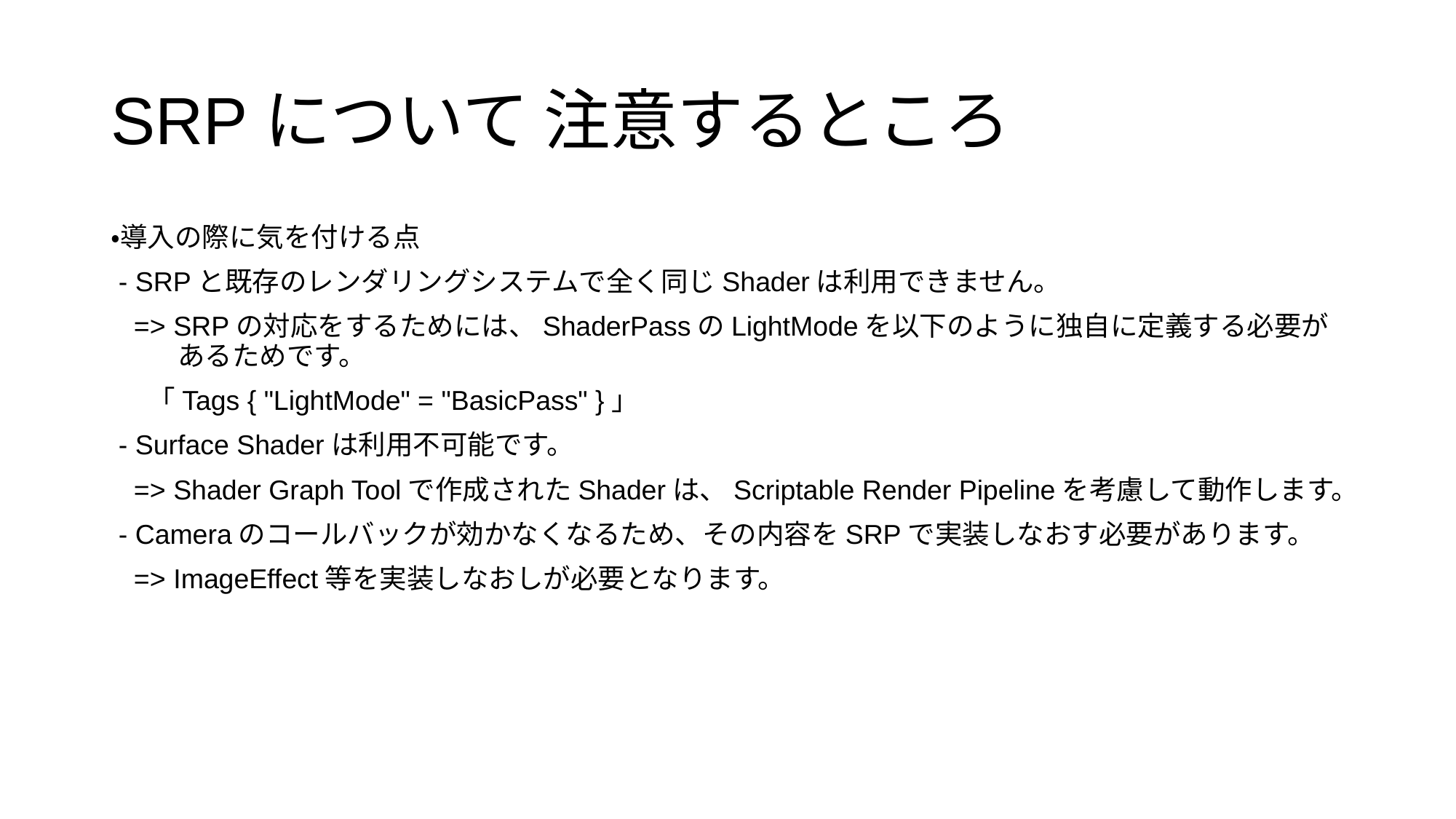

# SRPについて 注意するところ
・導入の際に気を付ける点
 - SRPと既存のレンダリングシステムで全く同じShaderは利用できません。
   => SRPの対応をするためには、ShaderPassのLightModeを以下のように独自に定義する必要が
　　  あるためです。
     「Tags { "LightMode" = "BasicPass" }」
 - Surface Shaderは利用不可能です。
   => Shader Graph Toolで作成されたShaderは、Scriptable Render Pipelineを考慮して動作します。
 - Cameraのコールバックが効かなくなるため、その内容をSRPで実装しなおす必要があります。
   => ImageEffect等を実装しなおしが必要となります。